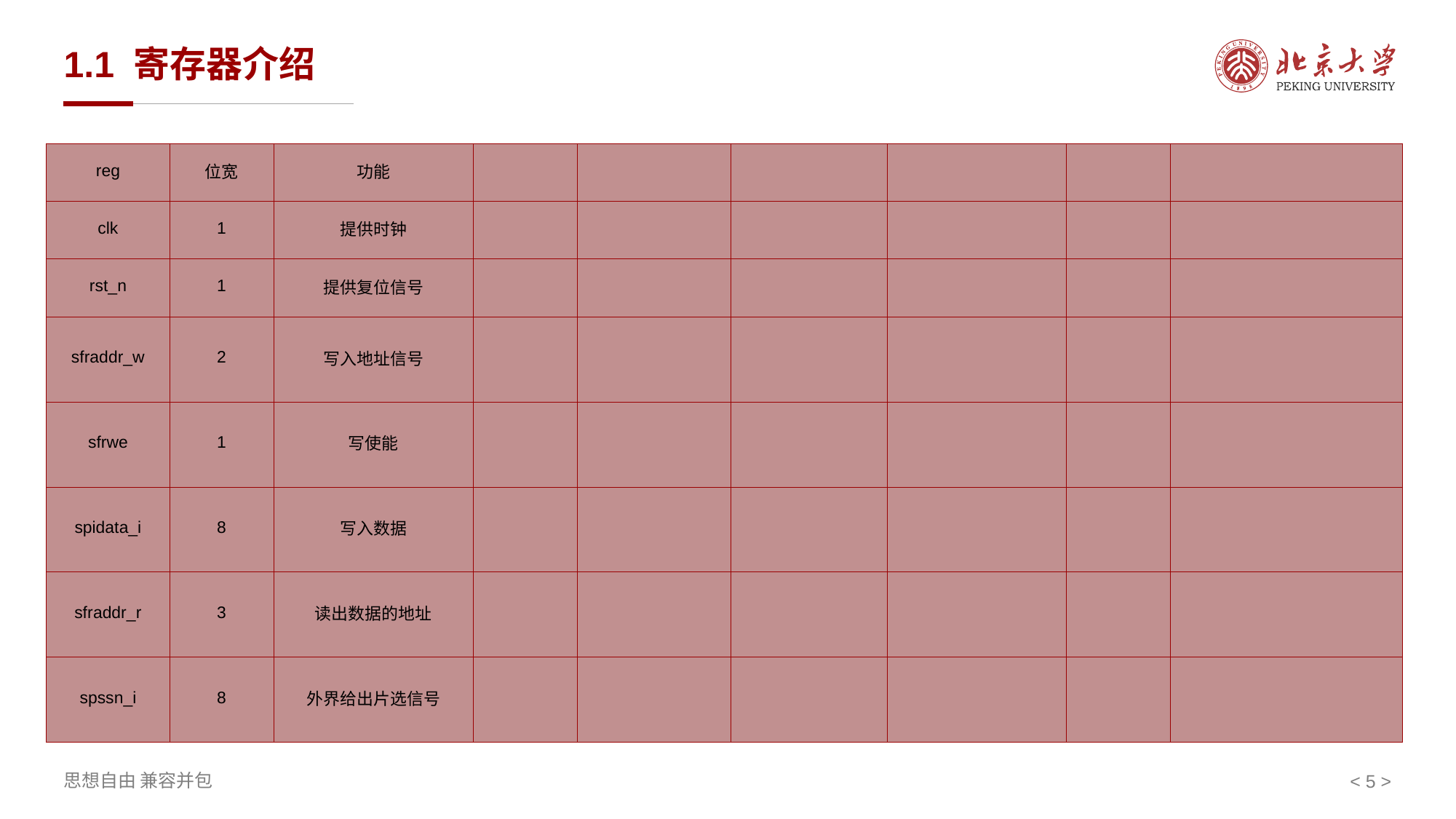

# 1.1 寄存器介绍
| reg | 位宽 | 功能 |  |  |  |  |  |  |
| --- | --- | --- | --- | --- | --- | --- | --- | --- |
| clk | 1 | 提供时钟 |  |  |  |  |  |  |
| rst\_n | 1 | 提供复位信号 |  |  |  |  |  |  |
| sfraddr\_w | 2 | 写入地址信号 |  |  |  |  |  |  |
| sfrwe | 1 | 写使能 |  |  |  |  |  |  |
| spidata\_i | 8 | 写入数据 |  |  |  |  |  |  |
| sfraddr\_r | 3 | 读出数据的地址 |  |  |  |  |  |  |
| spssn\_i | 8 | 外界给出片选信号 |  |  |  |  |  |  |
< 5 >